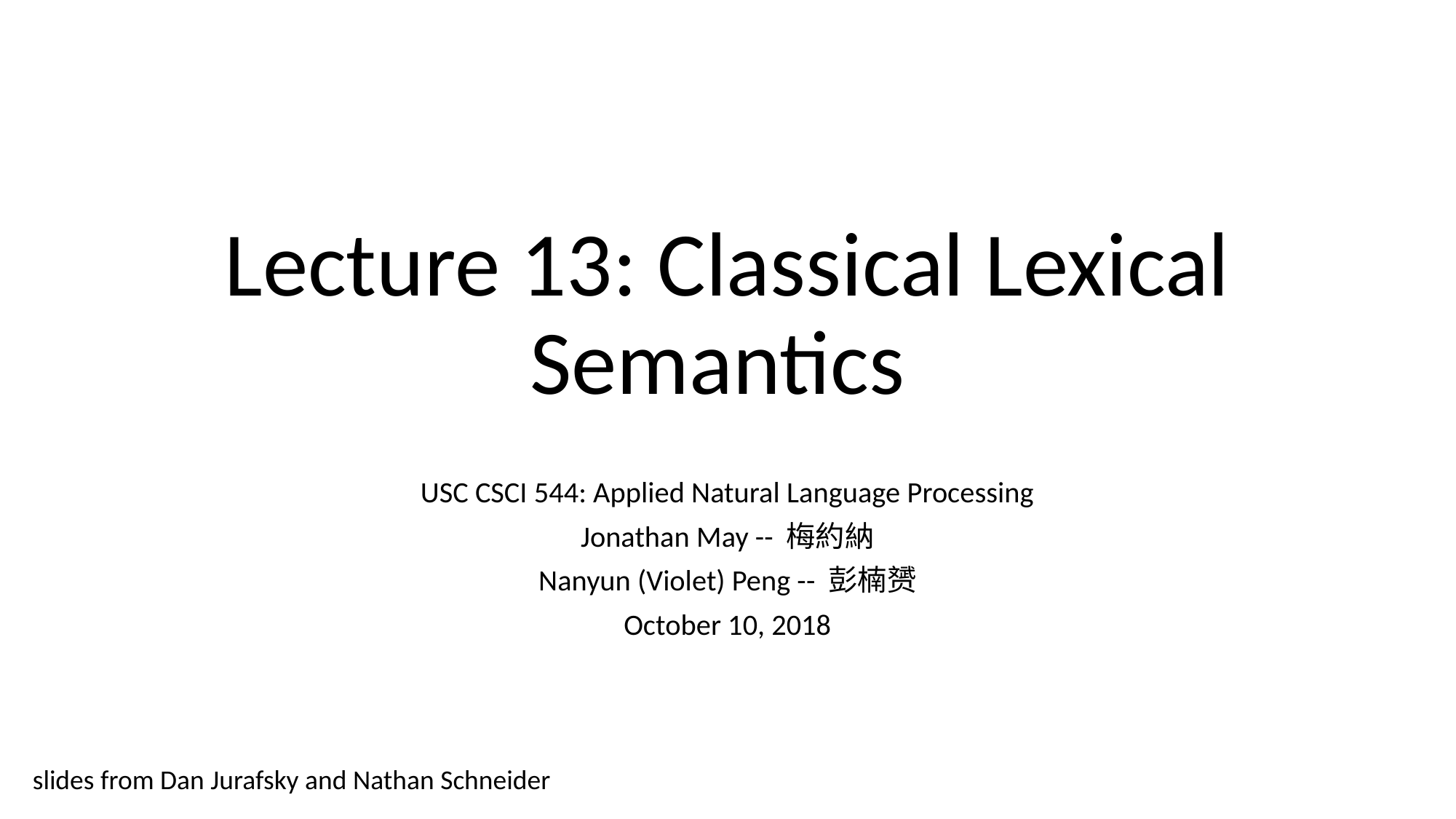

# Lecture 13: Classical Lexical Semantics
USC CSCI 544: Applied Natural Language Processing
Jonathan May -- 梅約納
Nanyun (Violet) Peng -- 彭楠赟
October 10, 2018

slides from Dan Jurafsky and Nathan Schneider